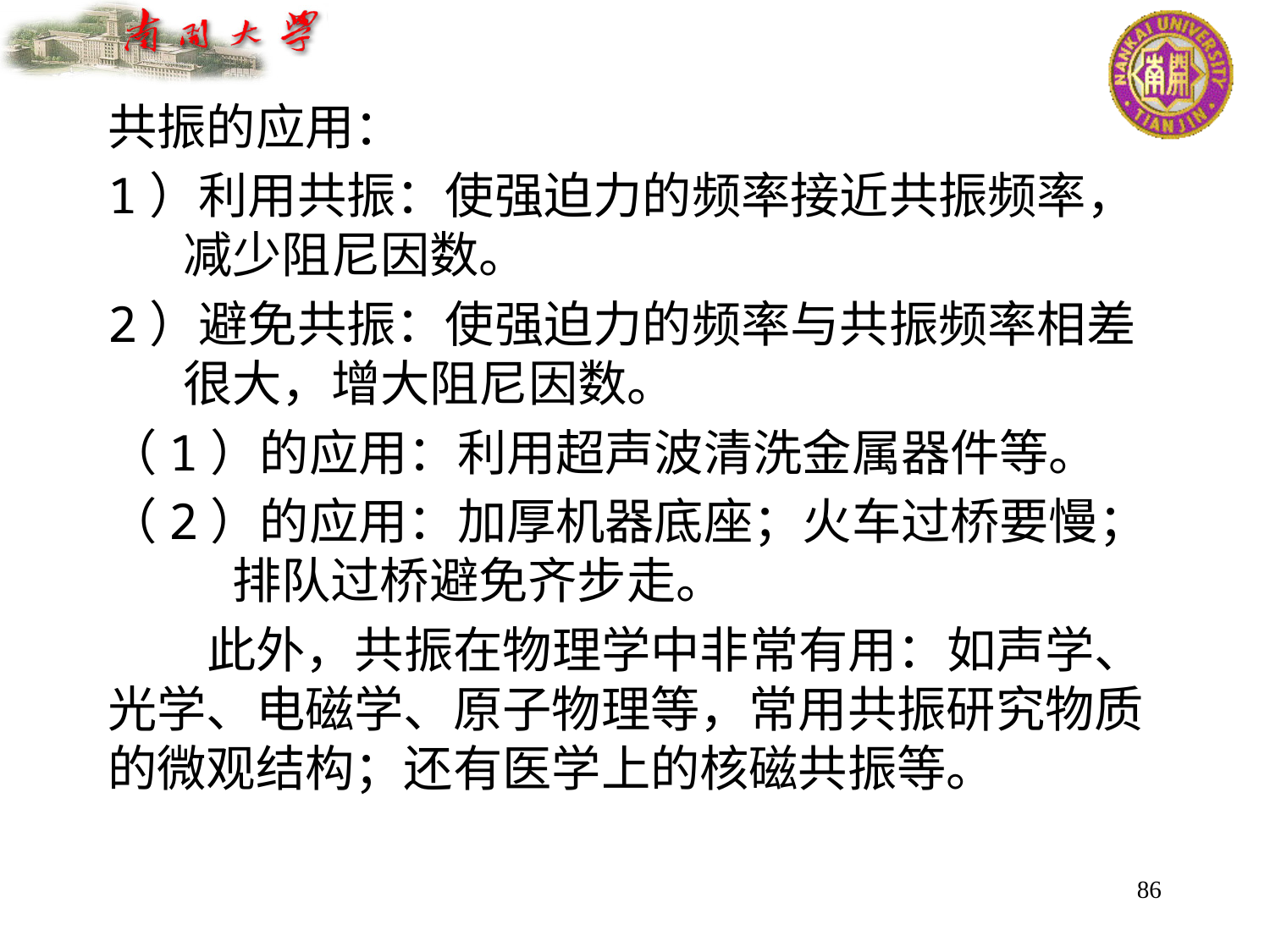

共振的应用：
1）利用共振：使强迫力的频率接近共振频率，减少阻尼因数。
2）避免共振：使强迫力的频率与共振频率相差很大，增大阻尼因数。
（1）的应用：利用超声波清洗金属器件等。
（2）的应用：加厚机器底座；火车过桥要慢；排队过桥避免齐步走。
此外，共振在物理学中非常有用：如声学、光学、电磁学、原子物理等，常用共振研究物质的微观结构；还有医学上的核磁共振等。
86